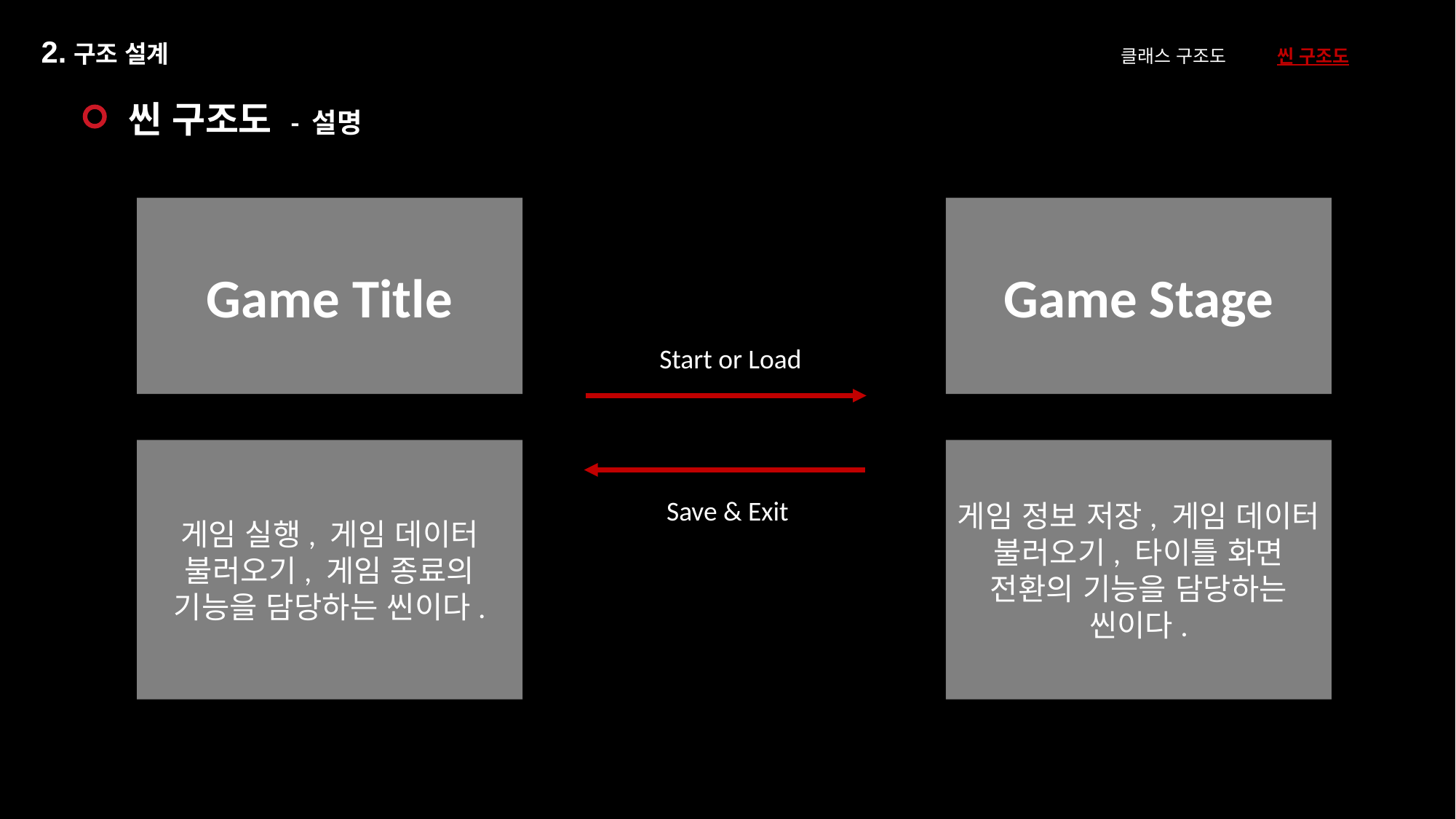

2.구조 설계
클래스 구조도          씬 구조도
씬 구조도 - 설명

Game Title
Game Stage
Start or Load
게임 실행, 게임 데이터 불러오기, 게임 종료의 기능을 담당하는 씬이다.
게임 정보 저장, 게임 데이터 불러오기, 타이틀 화면 전환의 기능을 담당하는 씬이다.
Save & Exit